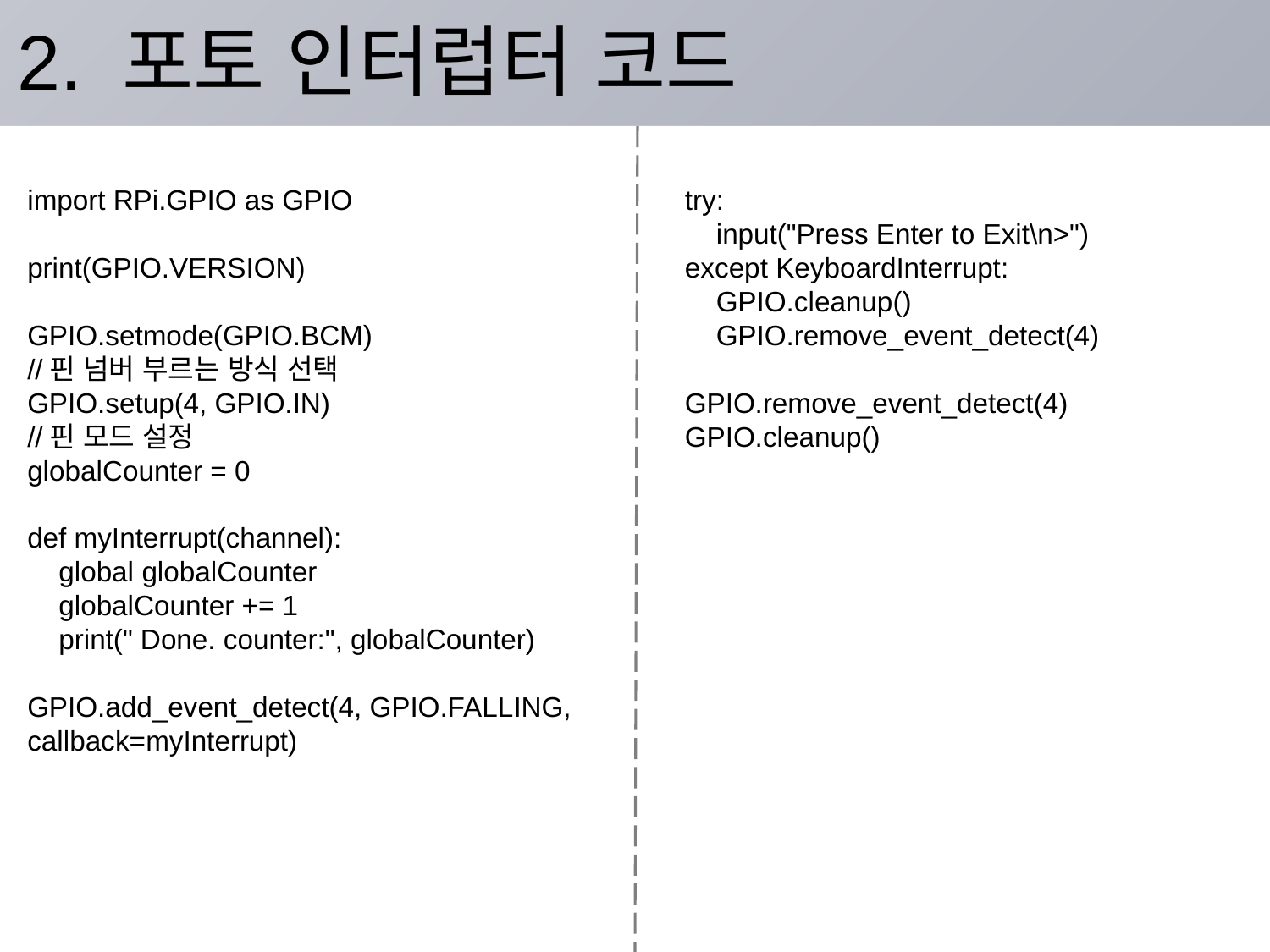

2. 포토 인터럽터 코드

import RPi.GPIO as GPIO

print(GPIO.VERSION)

GPIO.setmode(GPIO.BCM)
//핀 넘버 부르는 방식 선택
GPIO.setup(4, GPIO.IN)
//핀 모드 설정
globalCounter = 0

def myInterrupt(channel):
    global globalCounter
    globalCounter += 1
    print(" Done. counter:", globalCounter)

GPIO.add_event_detect(4, GPIO.FALLING, callback=myInterrupt)

try:
    input("Press Enter to Exit\n>")
except KeyboardInterrupt:
    GPIO.cleanup()
    GPIO.remove_event_detect(4)

GPIO.remove_event_detect(4)
GPIO.cleanup()